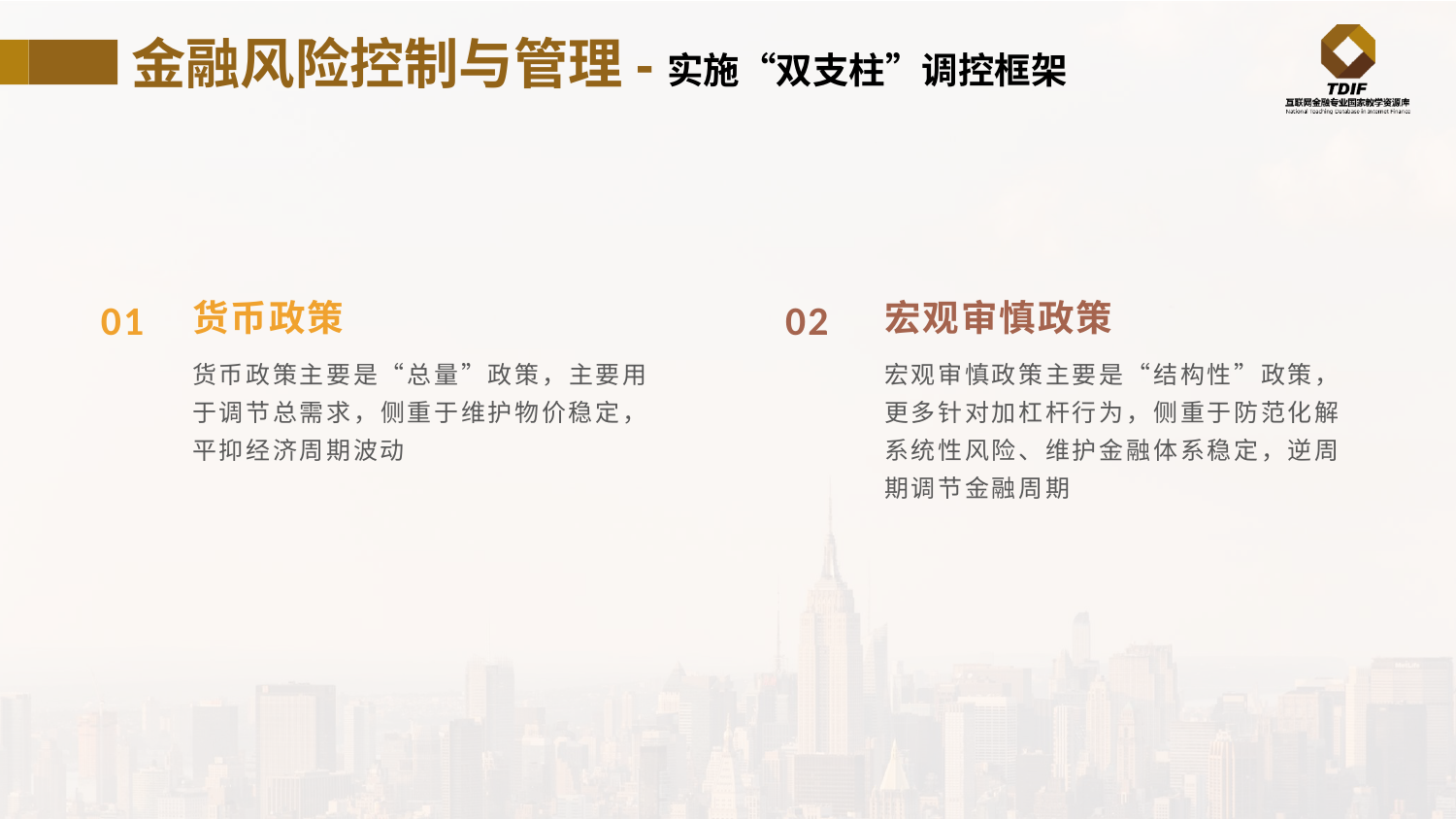

金融风险控制与管理-实施“双支柱”调控框架
货币政策
宏观审慎政策
01
02
货币政策主要是“总量”政策，主要用于调节总需求，侧重于维护物价稳定，平抑经济周期波动
宏观审慎政策主要是“结构性”政策，更多针对加杠杆行为，侧重于防范化解系统性风险、维护金融体系稳定，逆周期调节金融周期